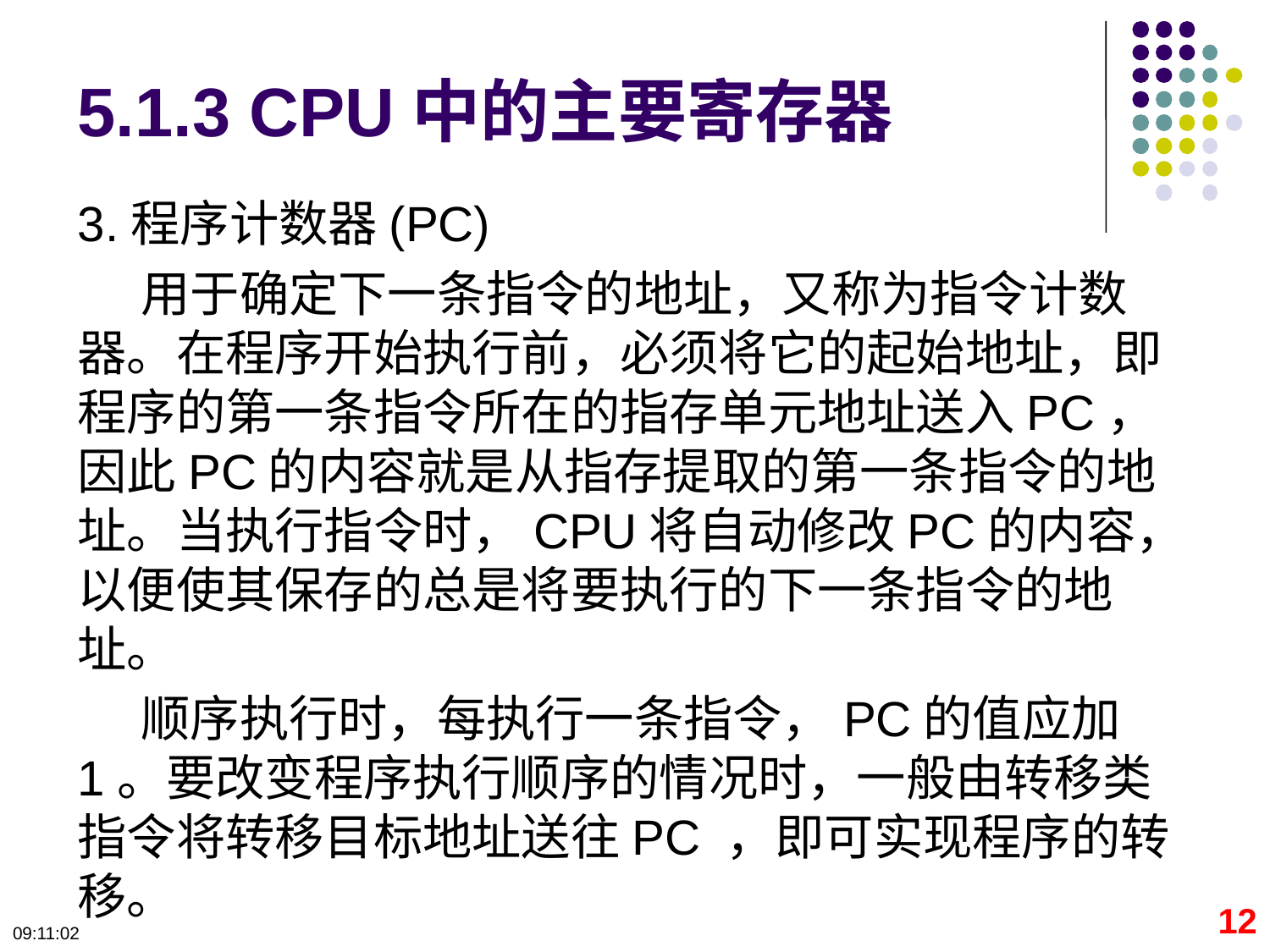

# 5.1.3 CPU中的主要寄存器
3.程序计数器(PC)
用于确定下一条指令的地址，又称为指令计数器。在程序开始执行前，必须将它的起始地址，即程序的第一条指令所在的指存单元地址送入PC，因此PC的内容就是从指存提取的第一条指令的地址。当执行指令时，CPU将自动修改PC的内容，以便使其保存的总是将要执行的下一条指令的地址。
顺序执行时，每执行一条指令，PC的值应加1。要改变程序执行顺序的情况时，一般由转移类指令将转移目标地址送往PC ，即可实现程序的转移。

12
09:11:02